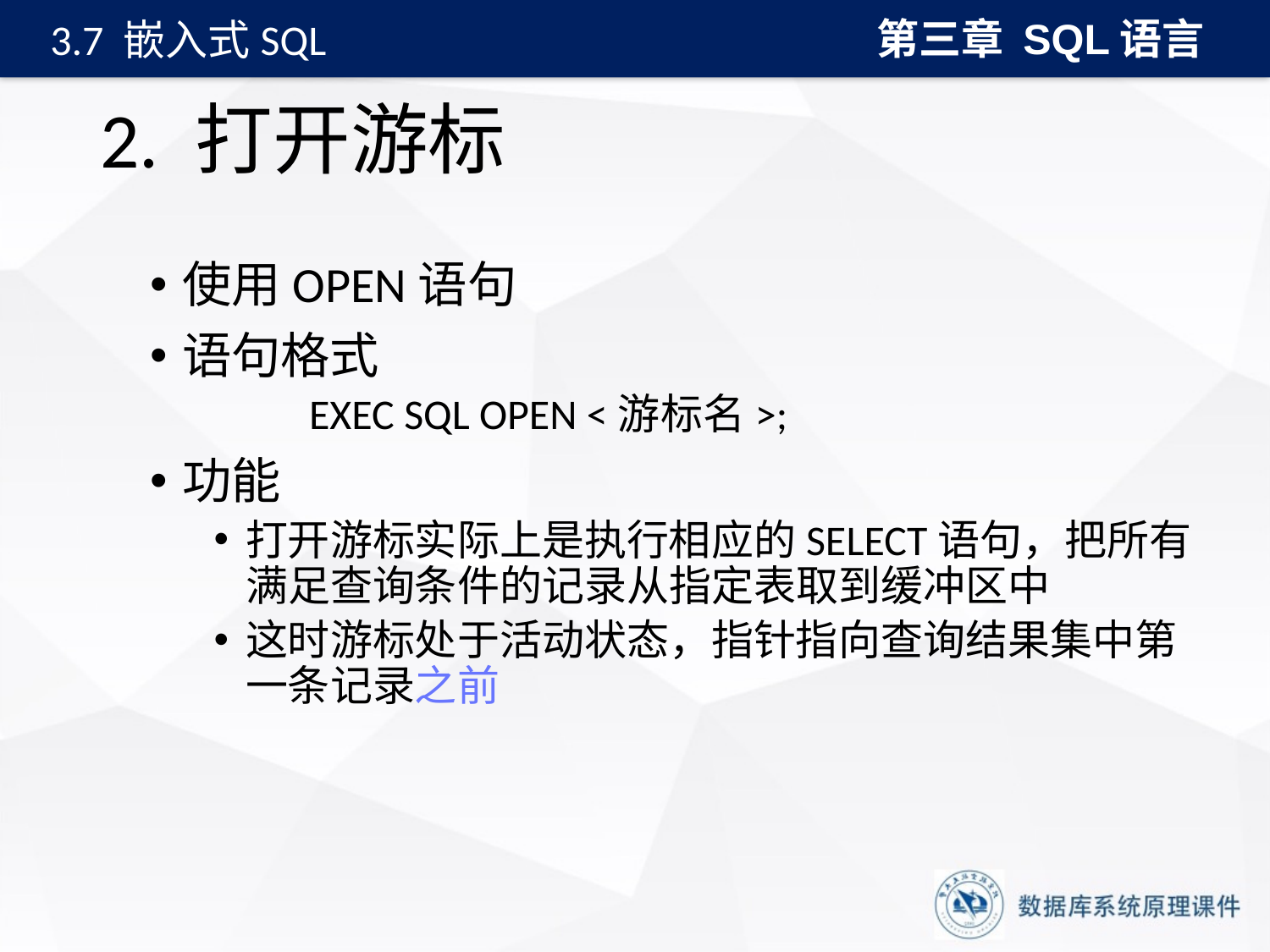

第三章 SQL语言
3.7 嵌入式SQL
# 2. 打开游标
使用OPEN语句
语句格式
          EXEC SQL OPEN <游标名>;
功能
打开游标实际上是执行相应的SELECT语句，把所有满足查询条件的记录从指定表取到缓冲区中
这时游标处于活动状态，指针指向查询结果集中第一条记录之前